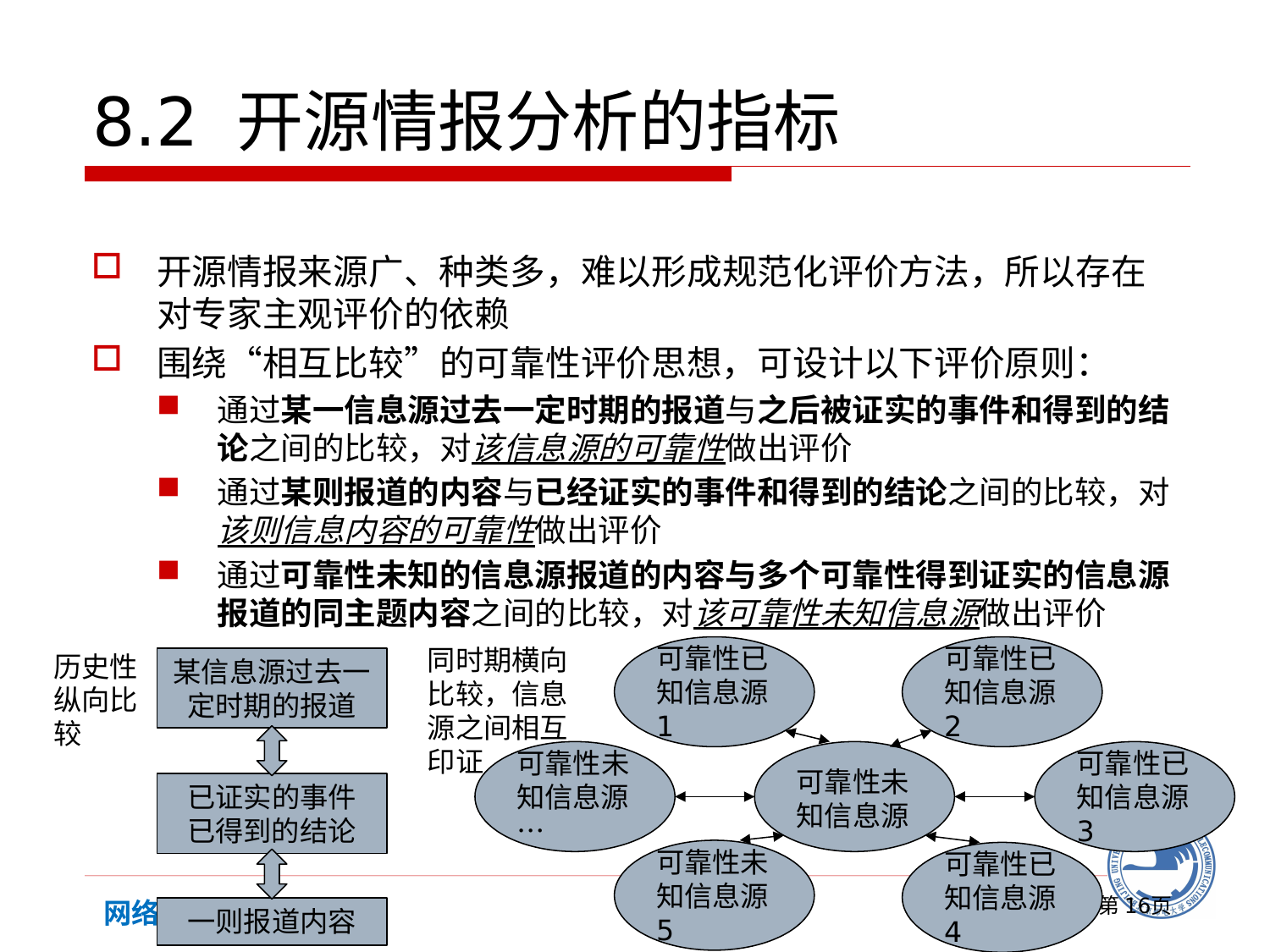

# 8.2 开源情报分析的指标
开源情报来源广、种类多，难以形成规范化评价方法，所以存在对专家主观评价的依赖
围绕“相互比较”的可靠性评价思想，可设计以下评价原则：
通过某一信息源过去一定时期的报道与之后被证实的事件和得到的结论之间的比较，对该信息源的可靠性做出评价
通过某则报道的内容与已经证实的事件和得到的结论之间的比较，对该则信息内容的可靠性做出评价
通过可靠性未知的信息源报道的内容与多个可靠性得到证实的信息源报道的同主题内容之间的比较，对该可靠性未知信息源做出评价
同时期横向比较，信息源之间相互印证
可靠性已知信息源1
可靠性已知信息源2
可靠性未知信息源…
可靠性未知信息源
可靠性已知信息源3
可靠性未知信息源5
可靠性已知信息源4
历史性纵向比较
某信息源过去一定时期的报道

已证实的事件
已得到的结论

一则报道内容
第16页